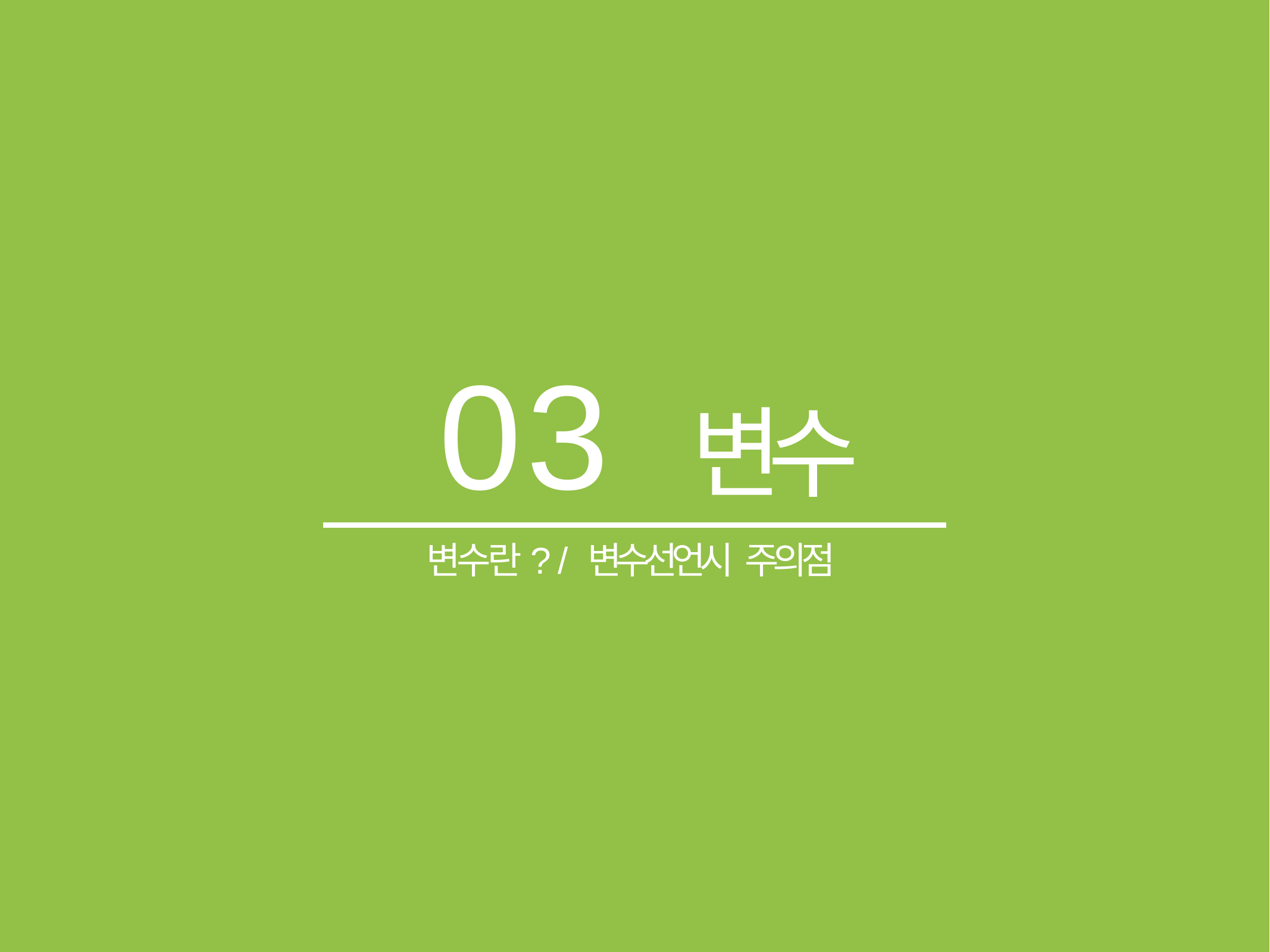

# 03 변수

변수란? / 변수선언시 주의점